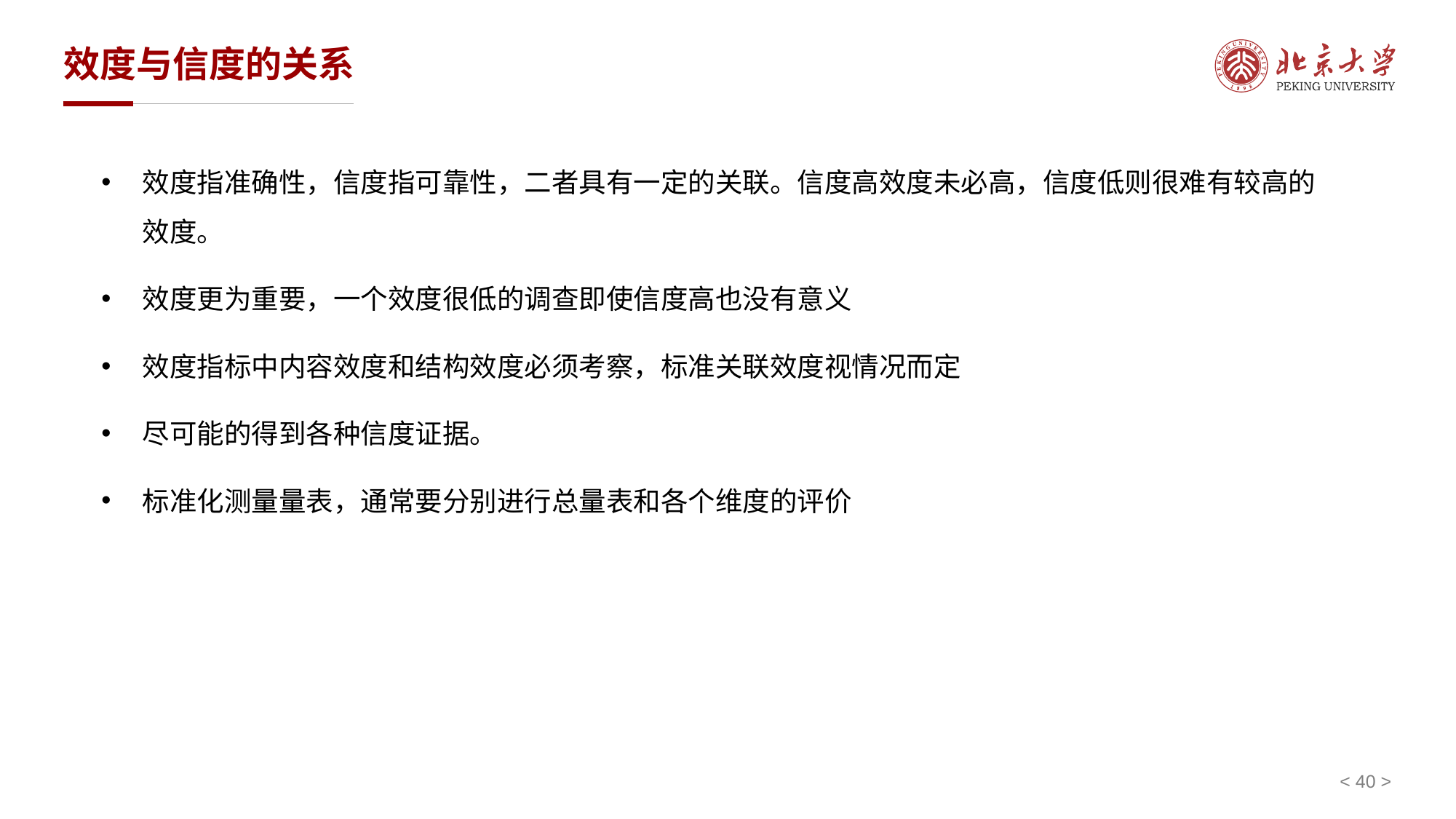

# 效度与信度的关系
效度指准确性，信度指可靠性，二者具有一定的关联。信度高效度未必高，信度低则很难有较高的效度。
效度更为重要，一个效度很低的调查即使信度高也没有意义
效度指标中内容效度和结构效度必须考察，标准关联效度视情况而定
尽可能的得到各种信度证据。
标准化测量量表，通常要分别进行总量表和各个维度的评价
< 40 >